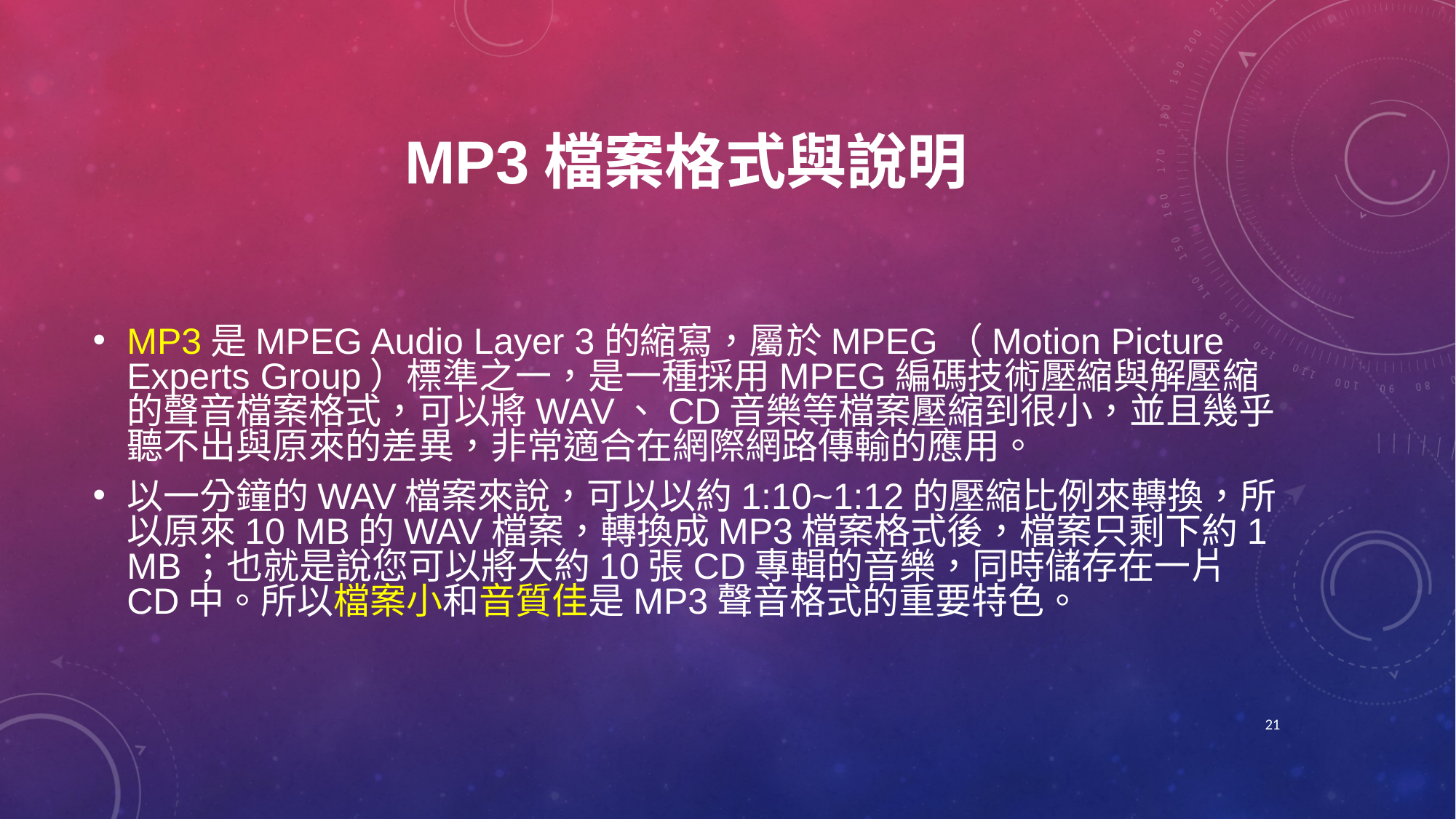

# MP3檔案格式與說明
MP3是MPEG Audio Layer 3的縮寫，屬於MPEG（Motion Picture Experts Group）標準之一，是一種採用MPEG編碼技術壓縮與解壓縮的聲音檔案格式，可以將WAV、CD音樂等檔案壓縮到很小，並且幾乎聽不出與原來的差異，非常適合在網際網路傳輸的應用。
以一分鐘的WAV檔案來說，可以以約1:10~1:12的壓縮比例來轉換，所以原來10 MB的WAV檔案，轉換成MP3檔案格式後，檔案只剩下約1 MB；也就是說您可以將大約10張CD專輯的音樂，同時儲存在一片CD中。所以檔案小和音質佳是MP3聲音格式的重要特色。
21